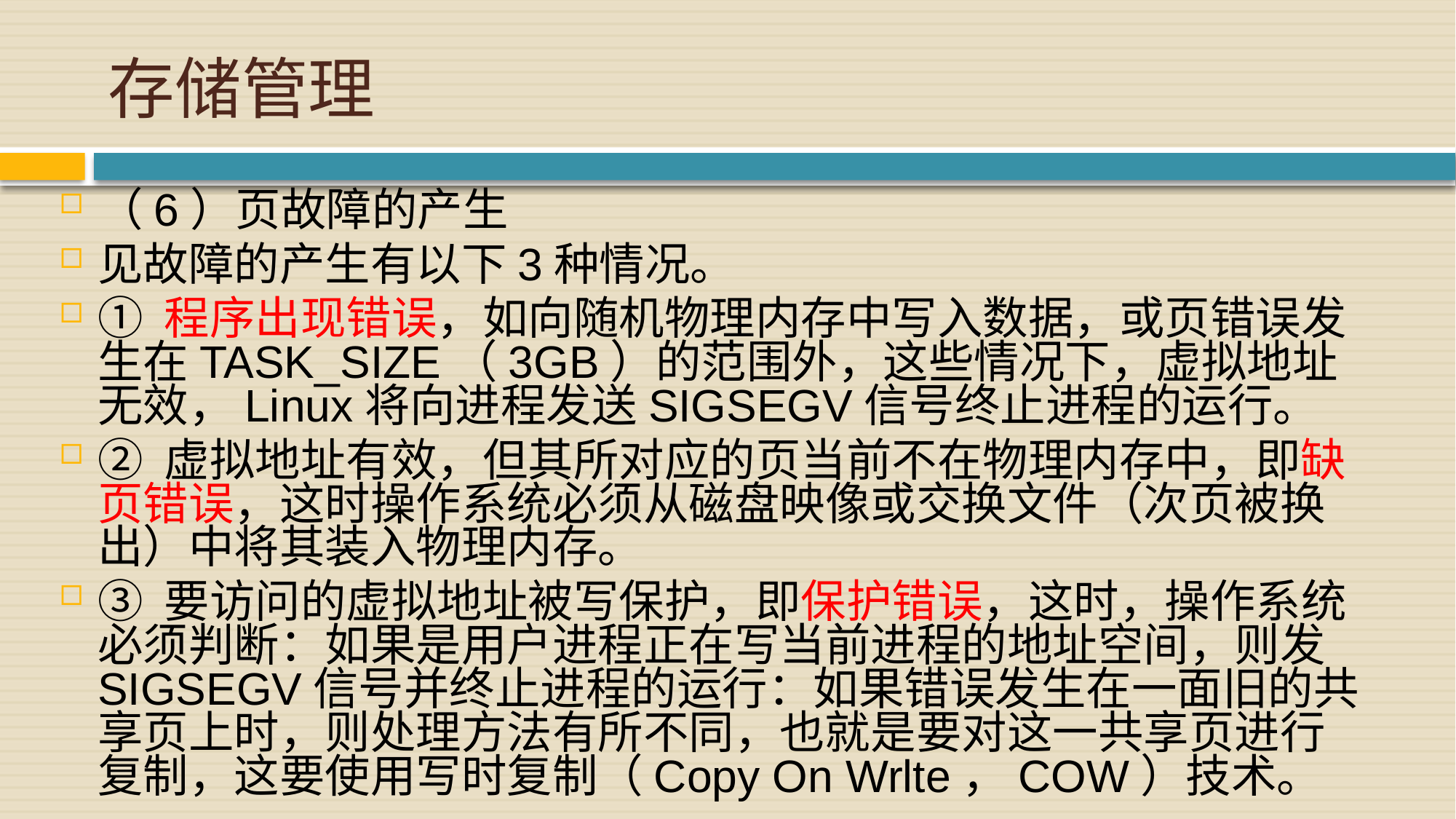

# 存储管理
（6）页故障的产生
见故障的产生有以下3种情况。
① 程序出现错误，如向随机物理内存中写入数据，或页错误发生在TASK_SIZE（3GB）的范围外，这些情况下，虚拟地址无效，Linux将向进程发送SIGSEGV信号终止进程的运行。
② 虚拟地址有效，但其所对应的页当前不在物理内存中，即缺页错误，这时操作系统必须从磁盘映像或交换文件（次页被换出）中将其装入物理内存。
③ 要访问的虚拟地址被写保护，即保护错误，这时，操作系统必须判断：如果是用户进程正在写当前进程的地址空间，则发SIGSEGV信号并终止进程的运行：如果错误发生在一面旧的共享页上时，则处理方法有所不同，也就是要对这一共享页进行复制，这要使用写时复制（Copy On Wrlte，COW）技术。